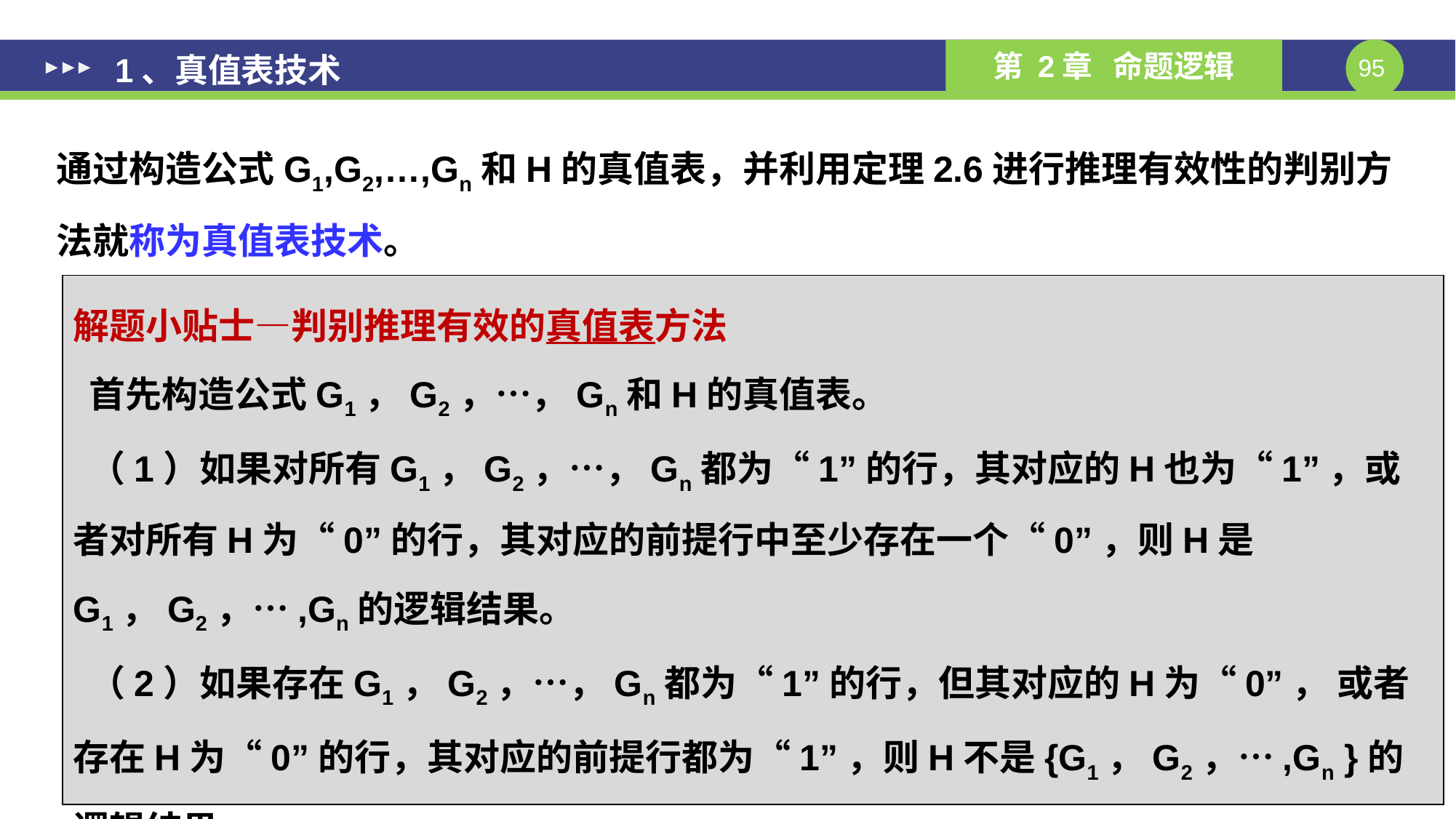

1、真值表技术
通过构造公式G1,G2,…,Gn和H的真值表，并利用定理2.6进行推理有效性的判别方法就称为真值表技术。
解题小贴士—判别推理有效的真值表方法
首先构造公式G1，G2，…，Gn和H的真值表。
（1）如果对所有G1，G2，…，Gn都为“1”的行，其对应的H也为“1”，或者对所有H为“0”的行，其对应的前提行中至少存在一个“0”，则H是G1，G2，…,Gn的逻辑结果。
（2）如果存在G1，G2，…，Gn都为“1”的行，但其对应的H为“0”， 或者存在H为“0”的行，其对应的前提行都为“1”，则H不是{G1，G2，…,Gn }的逻辑结果。